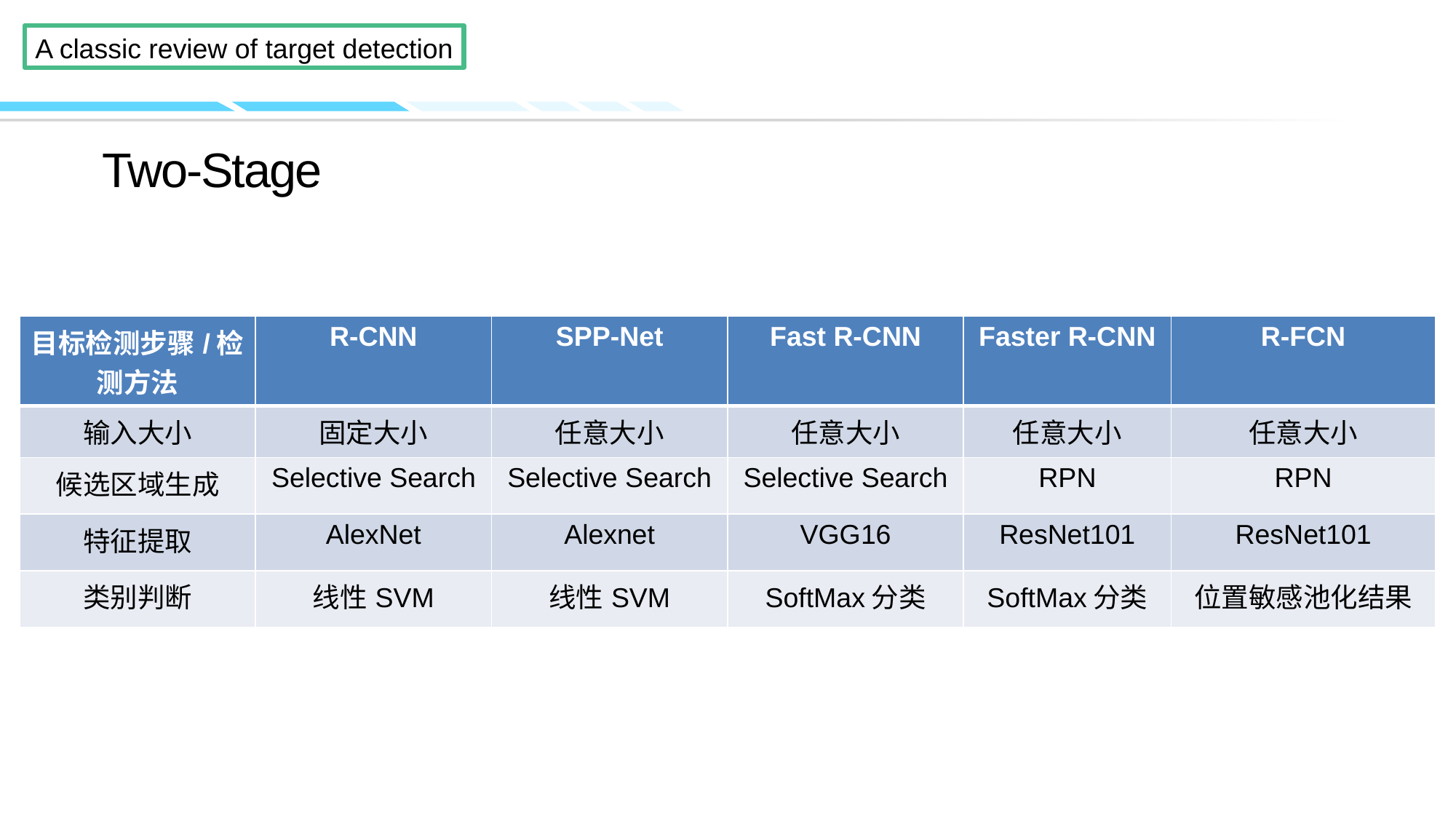

Two-Stage
| 目标检测步骤/检测方法 | R-CNN | SPP-Net | Fast R-CNN | Faster R-CNN | R-FCN |
| --- | --- | --- | --- | --- | --- |
| 输入大小 | 固定大小 | 任意大小 | 任意大小 | 任意大小 | 任意大小 |
| 候选区域生成 | Selective Search | Selective Search | Selective Search | RPN | RPN |
| 特征提取 | AlexNet | Alexnet | VGG16 | ResNet101 | ResNet101 |
| 类别判断 | 线性SVM | 线性SVM | SoftMax分类 | SoftMax分类 | 位置敏感池化结果 |